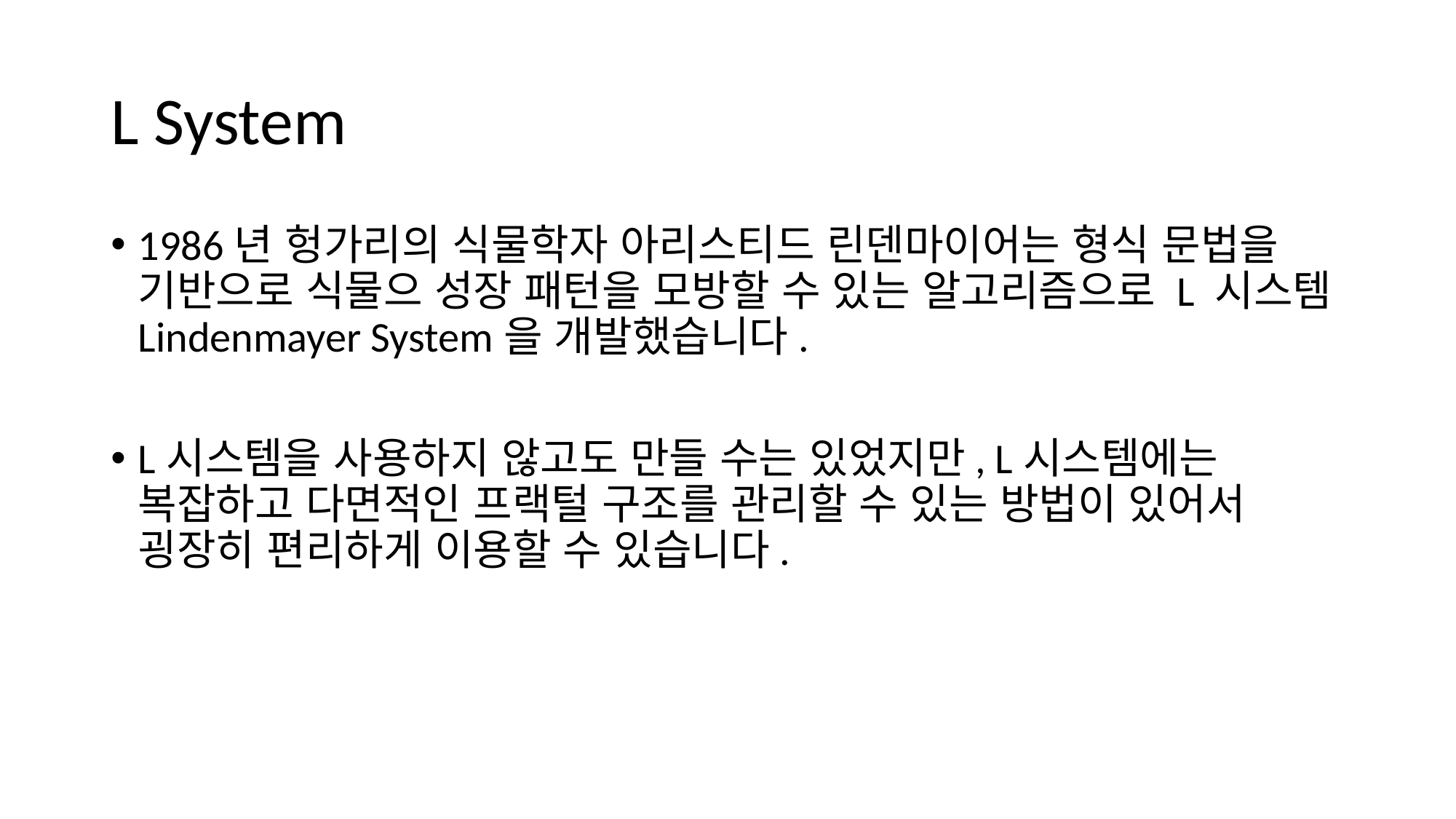

# L System
1986년 헝가리의 식물학자 아리스티드 린덴마이어는 형식 문법을 기반으로 식물으 성장 패턴을 모방할 수 있는 알고리즘으로 L 시스템Lindenmayer System을 개발했습니다.

L시스템을 사용하지 않고도 만들 수는 있었지만, L시스템에는 복잡하고 다면적인 프랙털 구조를 관리할 수 있는 방법이 있어서 굉장히 편리하게 이용할 수 있습니다.